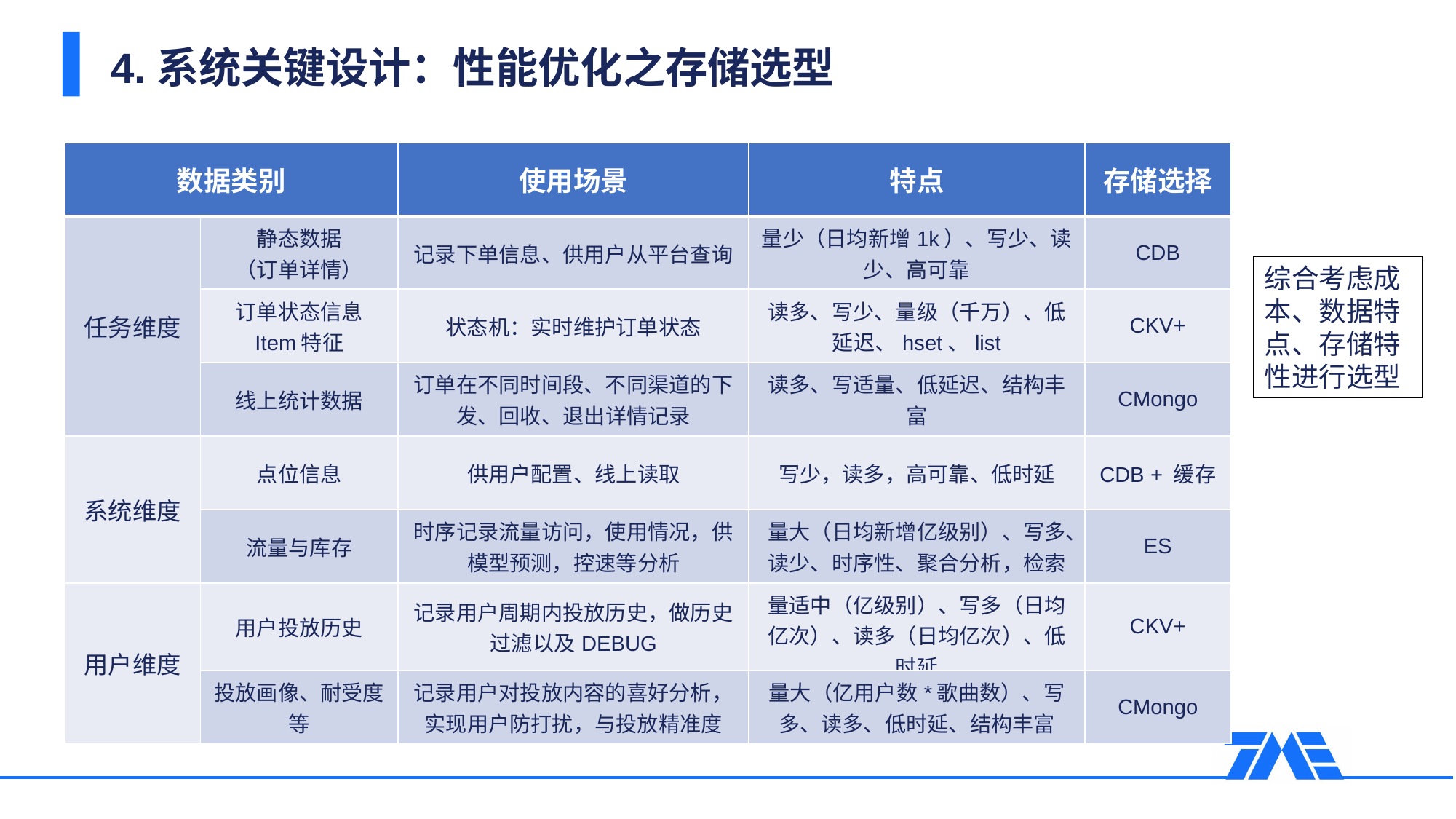

# 4.系统关键设计：性能优化之存储选型
| 数据类别 |  | 使用场景 | 特点 | 存储选择 |
| --- | --- | --- | --- | --- |
| 任务维度 | 静态数据 （订单详情） | 记录下单信息、供用户从平台查询 | 量少（日均新增1k）、写少、读少、高可靠 | CDB |
|  | 订单状态信息 Item特征 | 状态机：实时维护订单状态 | 读多、写少、量级（千万）、低延迟、hset、list | CKV+ |
|  | 线上统计数据 | 订单在不同时间段、不同渠道的下发、回收、退出详情记录 | 读多、写适量、低延迟、结构丰富 | CMongo |
| 系统维度 | 点位信息 | 供用户配置、线上读取 | 写少，读多，高可靠、低时延 | CDB + 缓存 |
|  | 流量与库存 | 时序记录流量访问，使用情况，供模型预测，控速等分析 | 量大（日均新增亿级别）、写多、读少、时序性、聚合分析，检索 | ES |
| 用户维度 | 用户投放历史 | 记录用户周期内投放历史，做历史过滤以及DEBUG | 量适中（亿级别）、写多（日均亿次）、读多（日均亿次）、低时延 | CKV+ |
|  | 投放画像、耐受度等 | 记录用户对投放内容的喜好分析，实现用户防打扰，与投放精准度 | 量大（亿用户数\*歌曲数）、写多、读多、低时延、结构丰富 | CMongo |
综合考虑成本、数据特点、存储特性进行选型